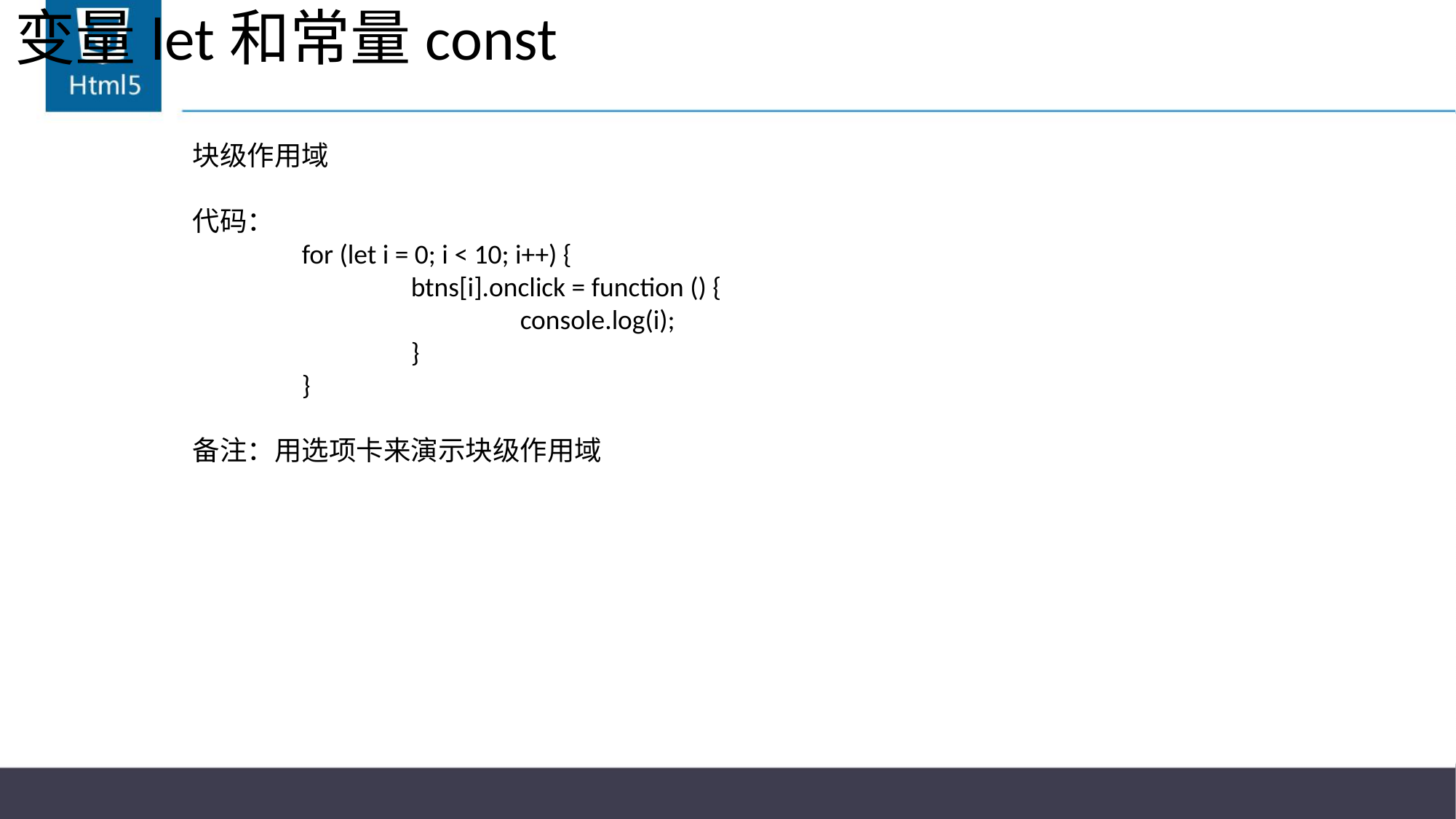

# 变量let和常量const
块级作用域

代码：
	for (let i = 0; i < 10; i++) {
		btns[i].onclick = function () {
			console.log(i);
		}
	}

备注：用选项卡来演示块级作用域